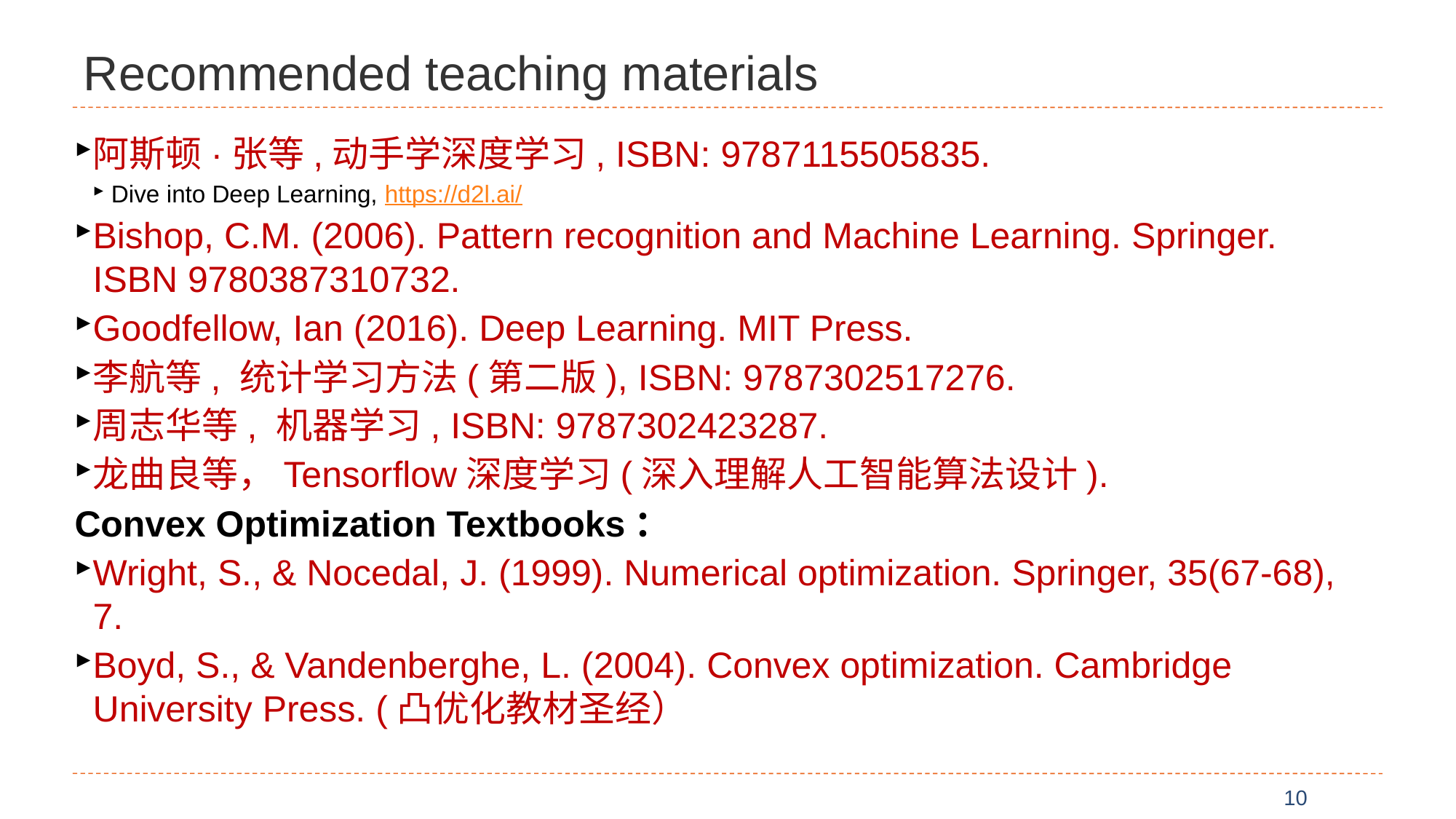

# Recommended teaching materials
阿斯顿·张等,动手学深度学习, ISBN: 9787115505835.
Dive into Deep Learning, https://d2l.ai/
Bishop, C.M. (2006). Pattern recognition and Machine Learning. Springer. ISBN 9780387310732.
Goodfellow, Ian (2016). Deep Learning. MIT Press.
李航等, 统计学习方法(第二版), ISBN: 9787302517276.
周志华等, 机器学习, ISBN: 9787302423287.
龙曲良等，Tensorflow深度学习(深入理解人工智能算法设计).
Convex Optimization Textbooks：
Wright, S., & Nocedal, J. (1999). Numerical optimization. Springer, 35(67-68), 7.
Boyd, S., & Vandenberghe, L. (2004). Convex optimization. Cambridge University Press. (凸优化教材圣经）